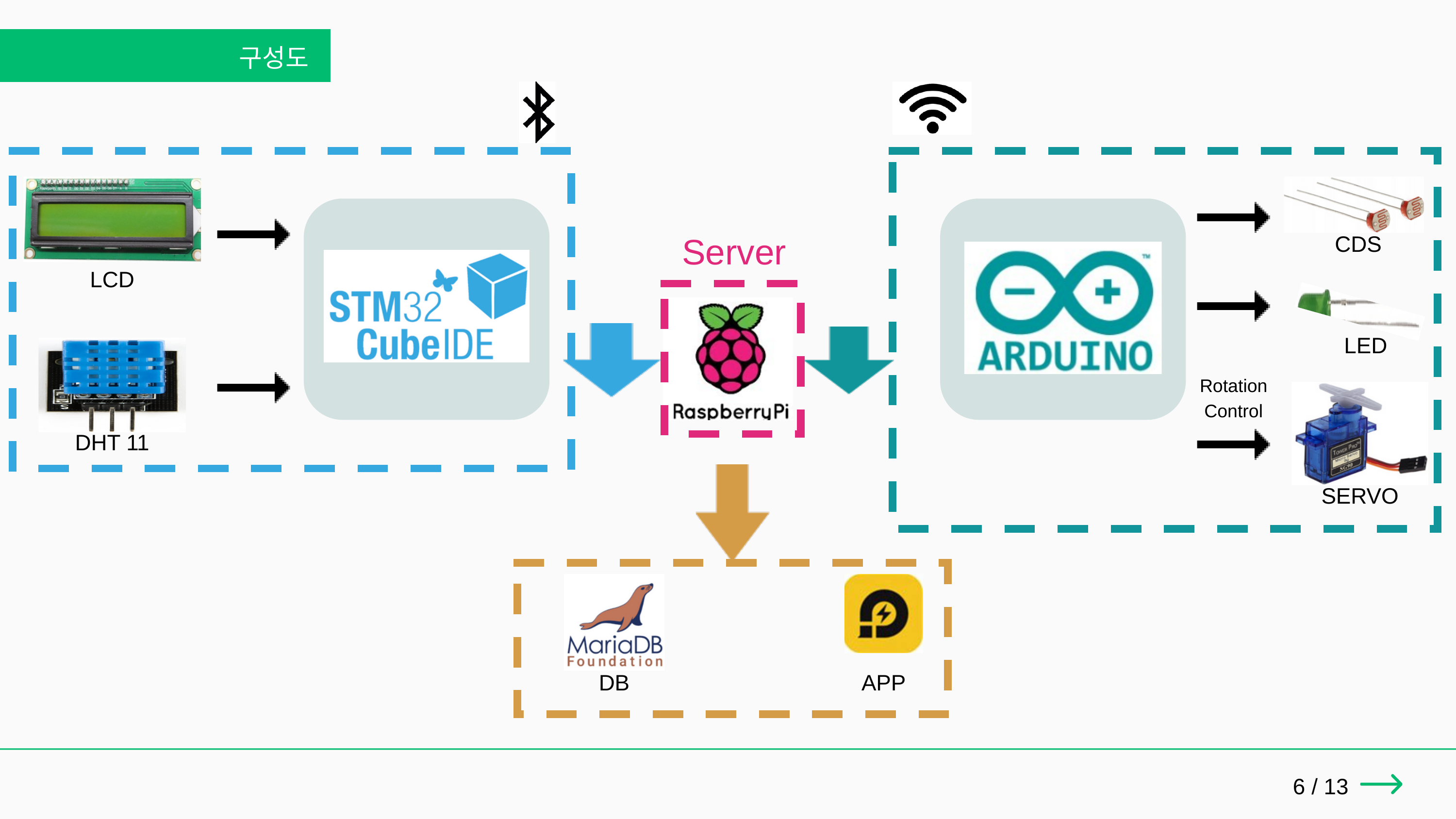

구성도

Server

Aduino

CDS

LCD

LED

Rotation
Control

DHT 11

SERVO

DB

APP

6 / 13